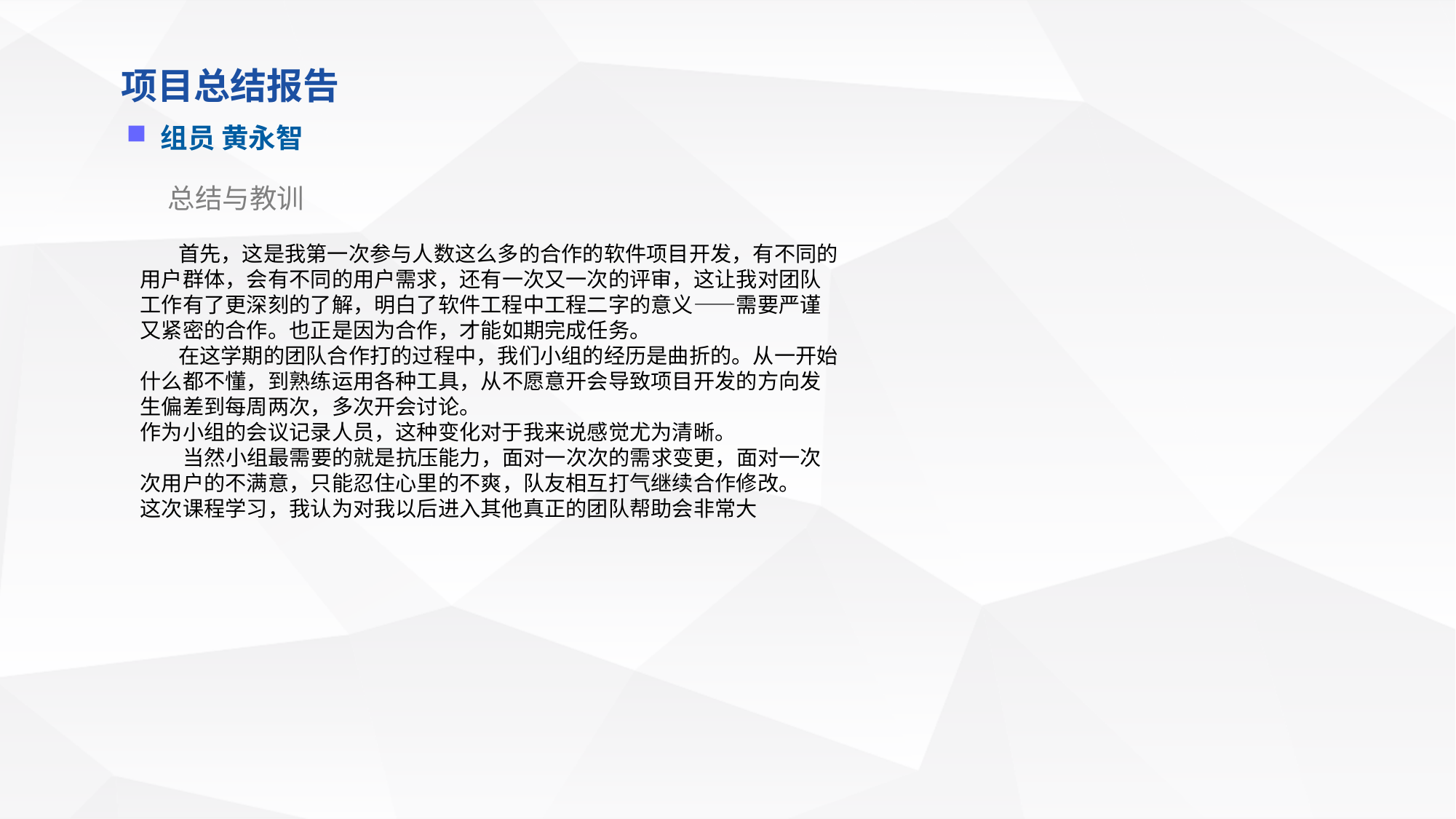

项目总结报告
组员 黄永智
总结与教训
       首先，这是我第一次参与人数这么多的合作的软件项目开发，有不同的用户群体，会有不同的用户需求，还有一次又一次的评审，这让我对团队工作有了更深刻的了解，明白了软件工程中工程二字的意义——需要严谨又紧密的合作。也正是因为合作，才能如期完成任务。
       在这学期的团队合作打的过程中，我们小组的经历是曲折的。从一开始什么都不懂，到熟练运用各种工具，从不愿意开会导致项目开发的方向发生偏差到每周两次，多次开会讨论。
作为小组的会议记录人员，这种变化对于我来说感觉尤为清晰。
        当然小组最需要的就是抗压能力，面对一次次的需求变更，面对一次次用户的不满意，只能忍住心里的不爽，队友相互打气继续合作修改。
这次课程学习，我认为对我以后进入其他真正的团队帮助会非常大